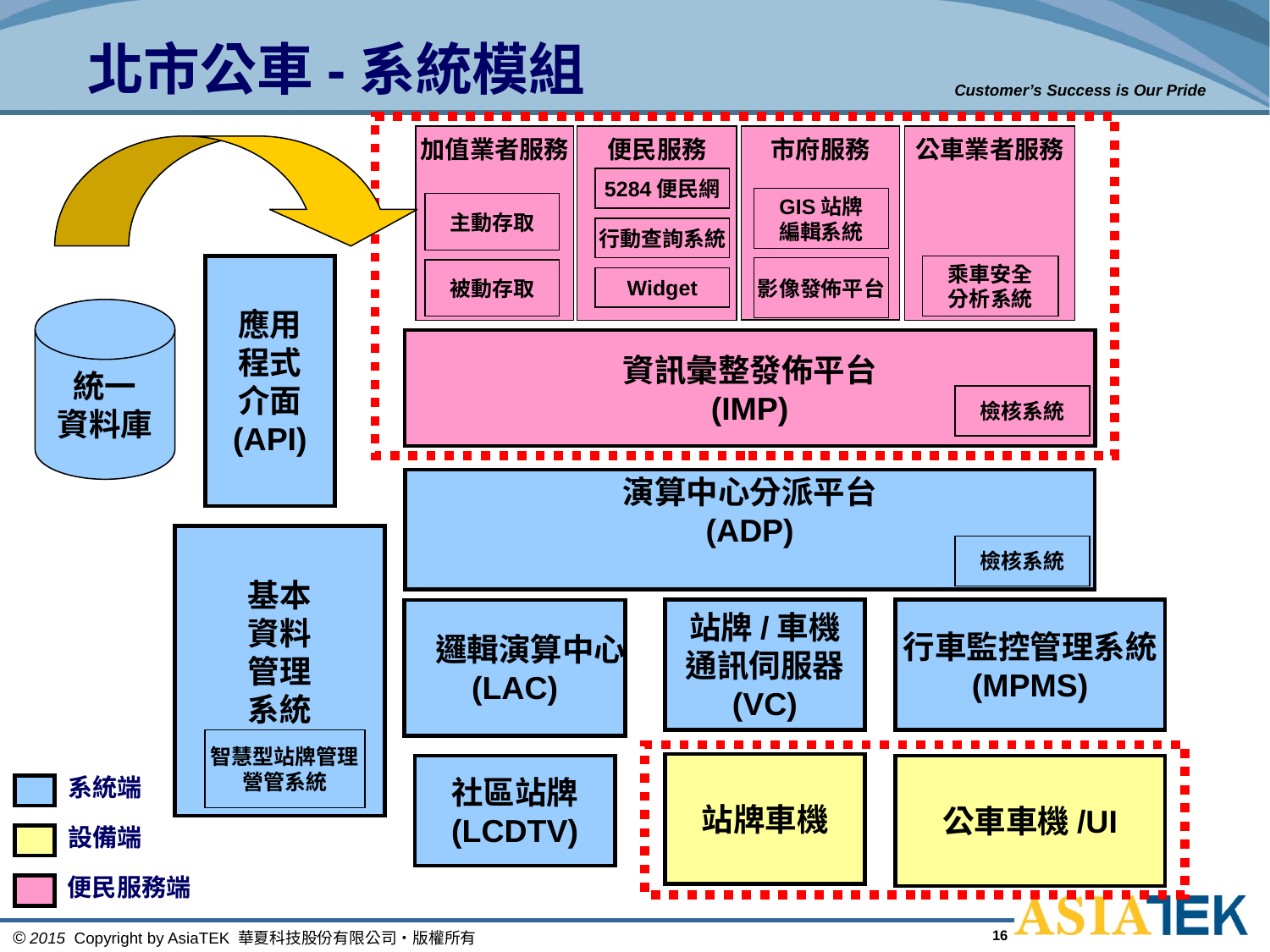

北市公車-系統模組

加值業者服務

便民服務

市府服務

公車業者服務

5284便民網
GIS站牌
編輯系統
主動存取
行動查詢系統
應用
程式
介面
(API)
乘車安全
分析系統
影像發佈平台
被動存取
Widget
統一
資料庫
資訊彙整發佈平台
(IMP)
檢核系統
演算中心分派平台
(ADP)

基本
資料
管理
系統
(APTS)
檢核系統
站牌/車機
通訊伺服器
(VC)
行車監控管理系統
(MPMS)
　邏輯演算中心
(LAC)
智慧型站牌管理
營管系統

站牌車機
社區站牌
(LCDTV)
公車車機/UI
系統端

設備端

便民服務端

16